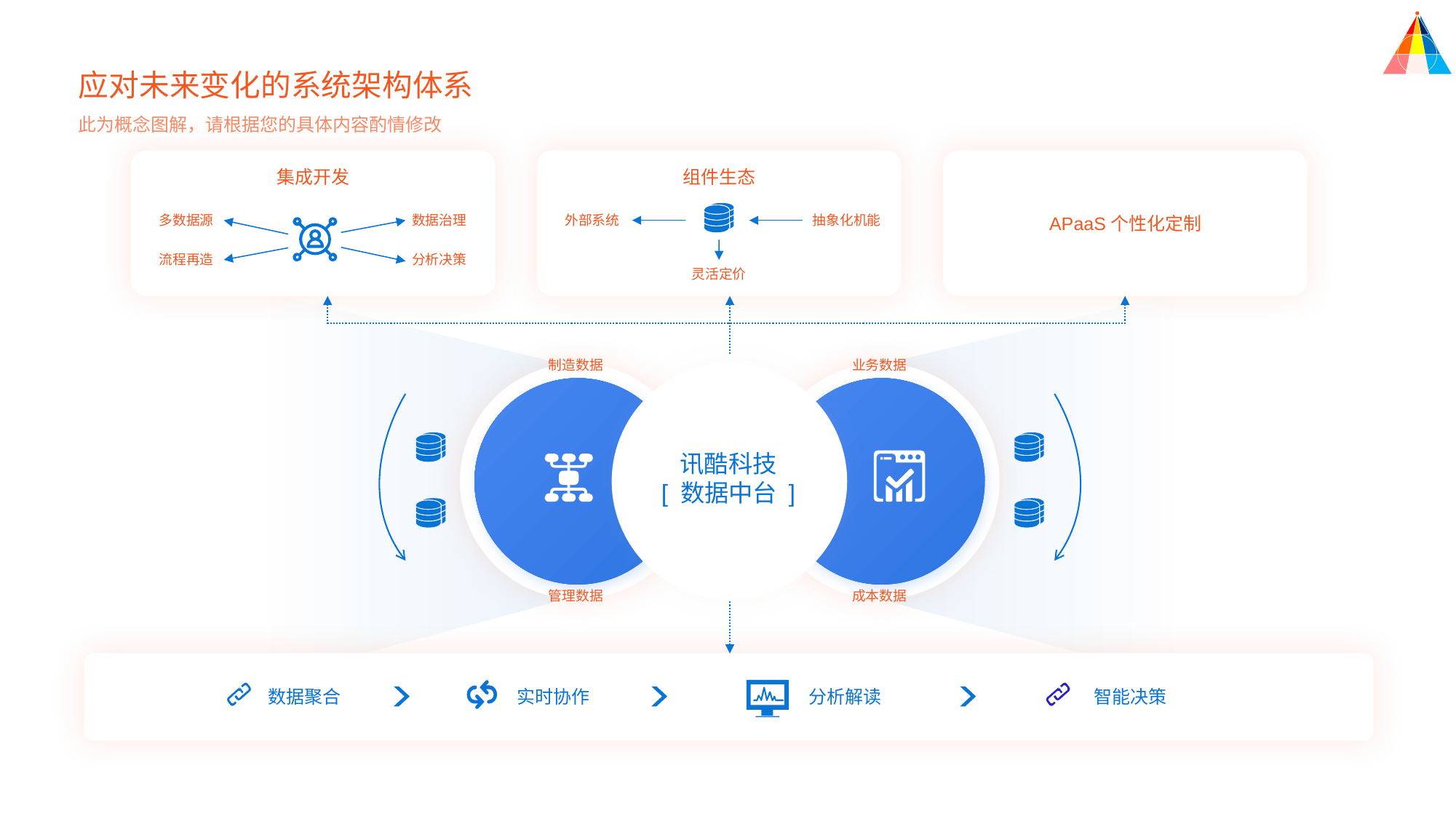

应对未来变化的系统架构体系
此为概念图解，请根据您的具体内容酌情修改

集成开发
组件生态

多数据源
数据治理
外部系统
抽象化机能
APaaS个性化定制

流程再造
分析决策

灵活定价

制造数据
业务数据

讯酷科技
[ 数据中台 ]

管理数据
成本数据

数据聚合
实时协作

分析解读
智能决策